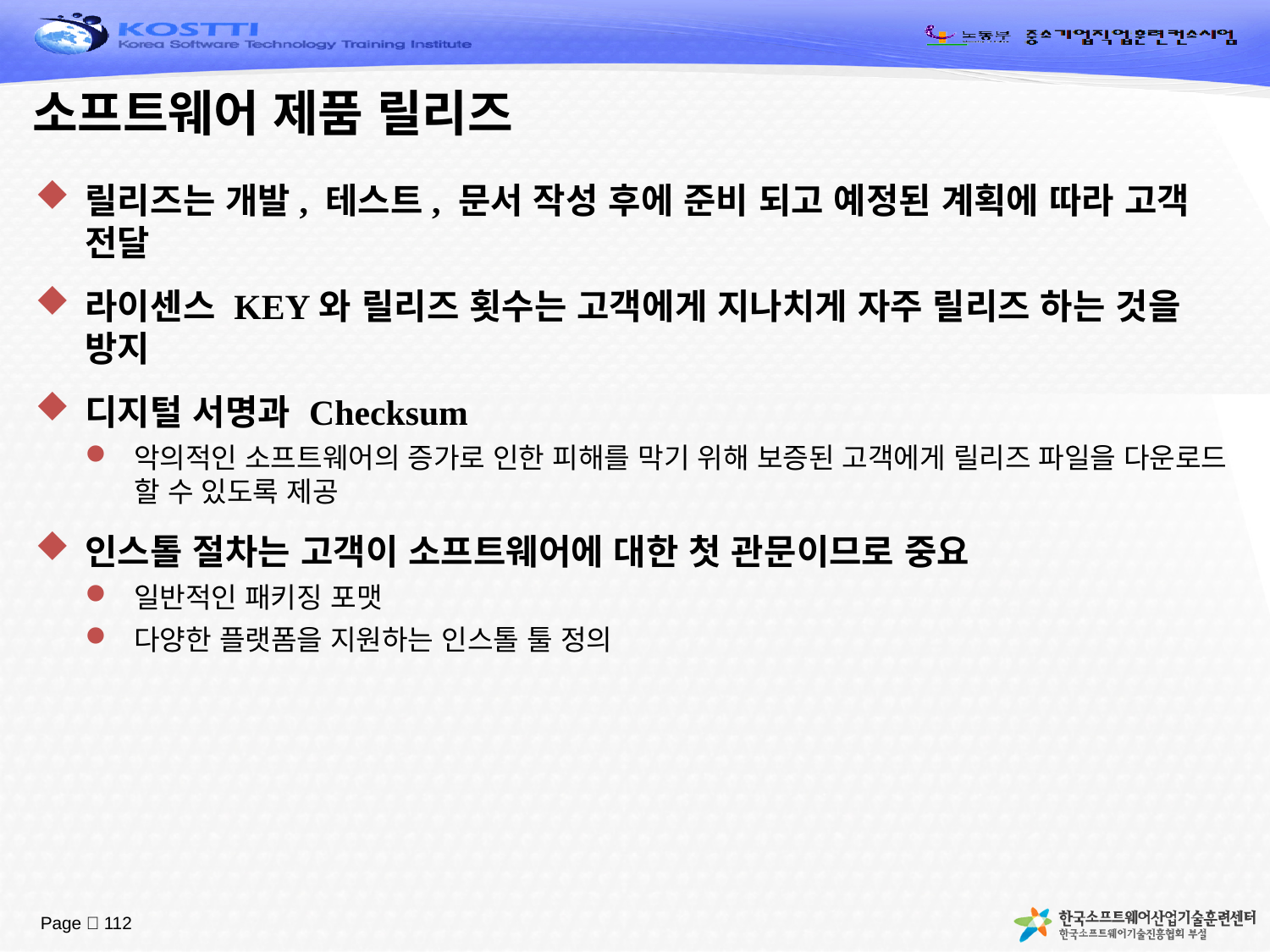

# 소프트웨어 제품 릴리즈
릴리즈는 개발, 테스트, 문서 작성 후에 준비 되고 예정된 계획에 따라 고객 전달
라이센스 KEY와 릴리즈 횟수는 고객에게 지나치게 자주 릴리즈 하는 것을 방지
디지털 서명과 Checksum
악의적인 소프트웨어의 증가로 인한 피해를 막기 위해 보증된 고객에게 릴리즈 파일을 다운로드 할 수 있도록 제공
인스톨 절차는 고객이 소프트웨어에 대한 첫 관문이므로 중요
일반적인 패키징 포맷
다양한 플랫폼을 지원하는 인스톨 툴 정의